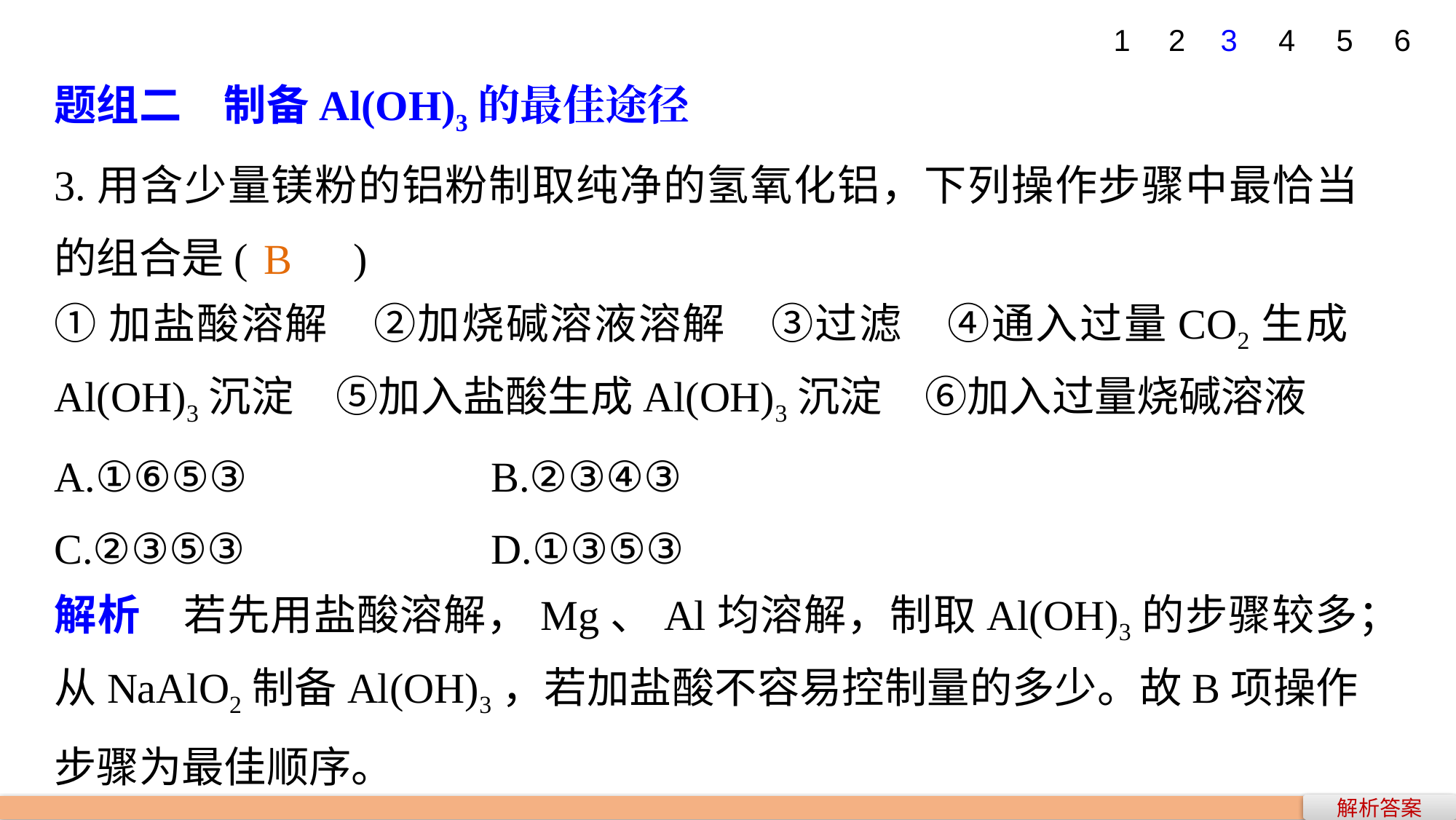

1
2
3
4
5
6
题组二　制备Al(OH)3的最佳途径
3.用含少量镁粉的铝粉制取纯净的氢氧化铝，下列操作步骤中最恰当的组合是(　　)
①加盐酸溶解　②加烧碱溶液溶解　③过滤　④通入过量CO2生成Al(OH)3沉淀　⑤加入盐酸生成Al(OH)3沉淀　⑥加入过量烧碱溶液
A.①⑥⑤③  			B.②③④③
C.②③⑤③  			D.①③⑤③
解析　若先用盐酸溶解，Mg、Al均溶解，制取Al(OH)3的步骤较多；从NaAlO2制备Al(OH)3，若加盐酸不容易控制量的多少。故B项操作步骤为最佳顺序。
B
解析答案